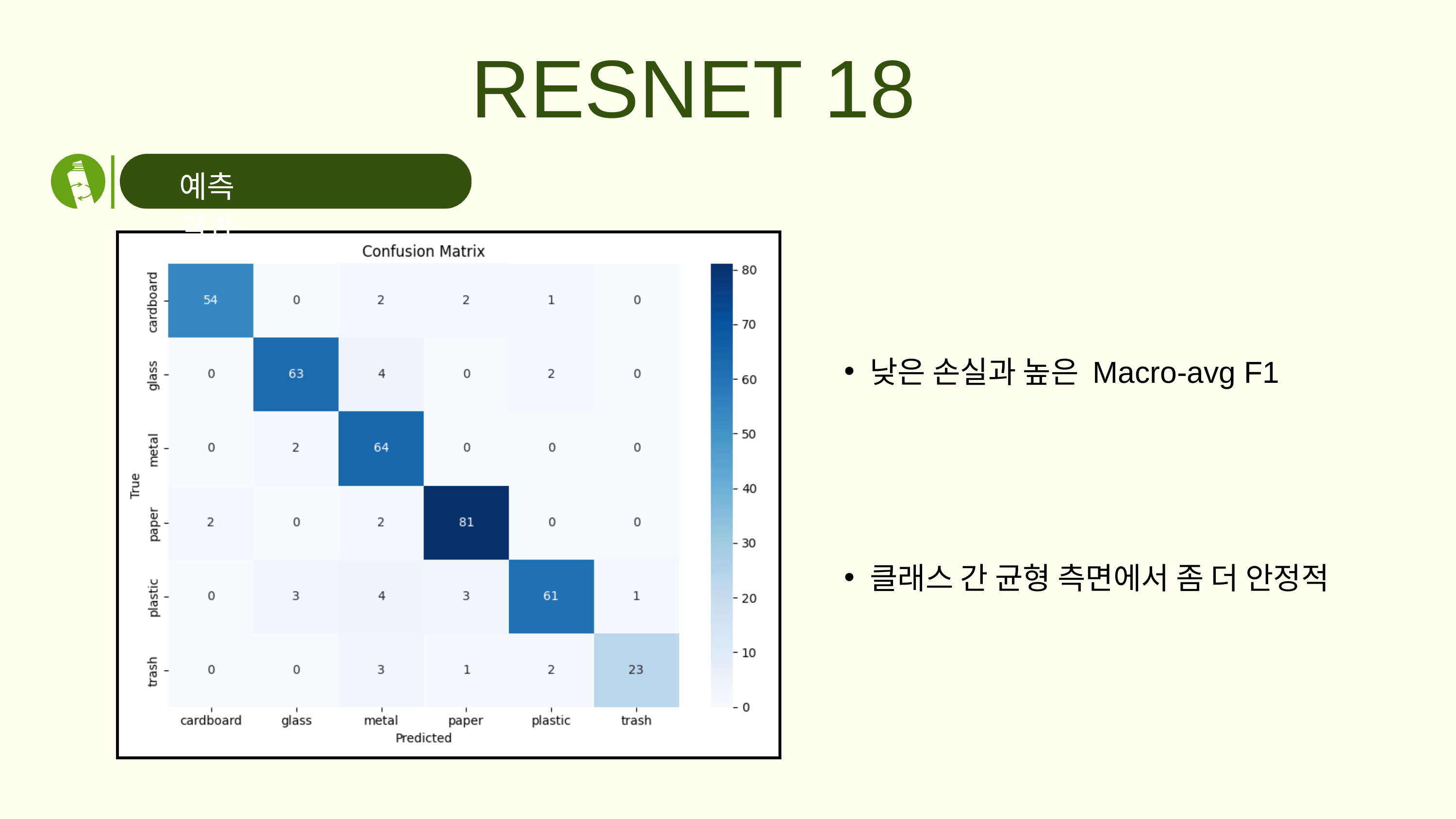

RESNET 18

예측 결과

낮은 손실과 높은 Macro‑avg F1

클래스 간 균형 측면에서 좀 더 안정적